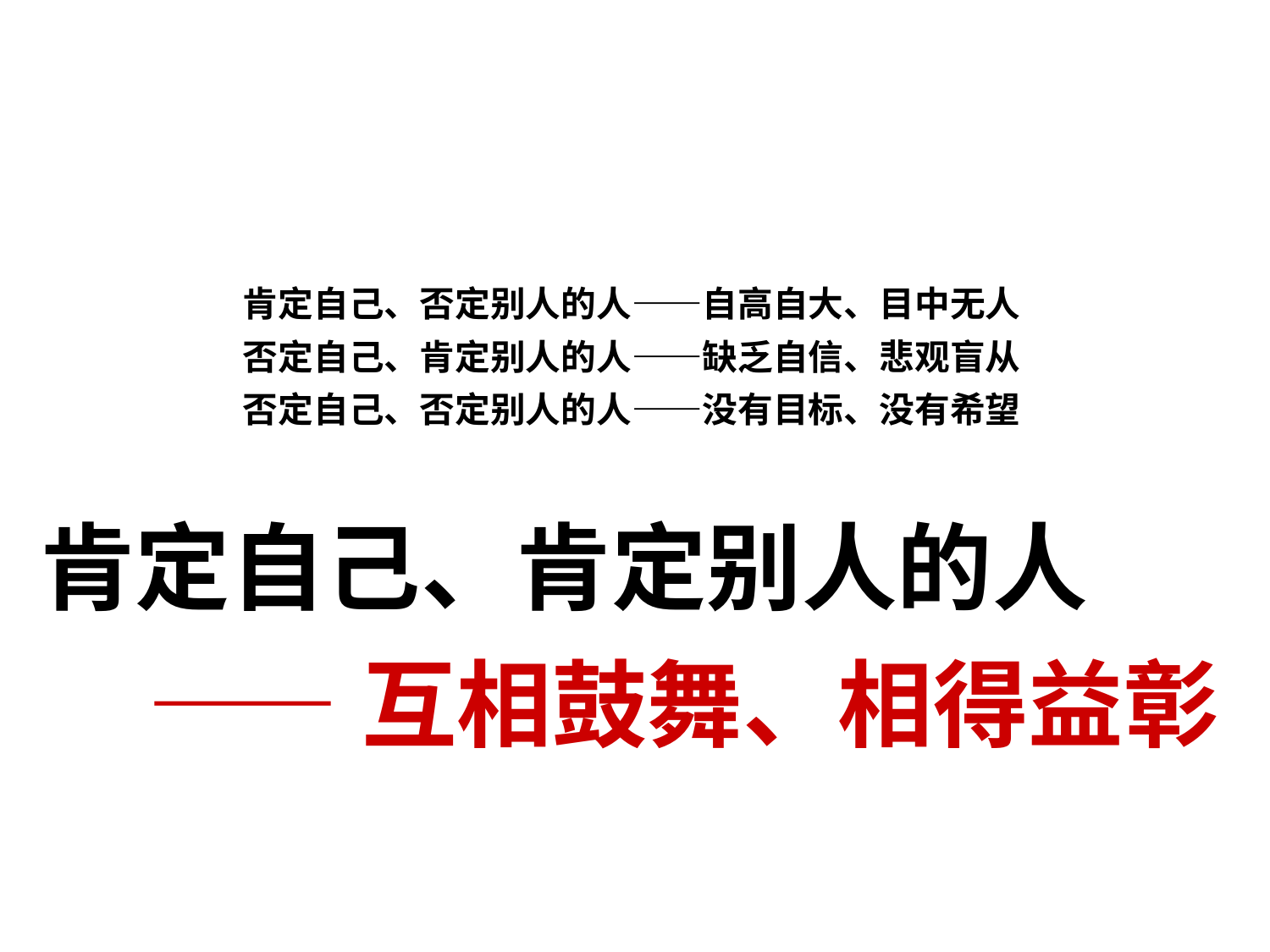

肯定自己、否定别人的人——自高自大、目中无人
否定自己、肯定别人的人——缺乏自信、悲观盲从
否定自己、否定别人的人——没有目标、没有希望
肯定自己、肯定别人的人
     ——互相鼓舞、相得益彰